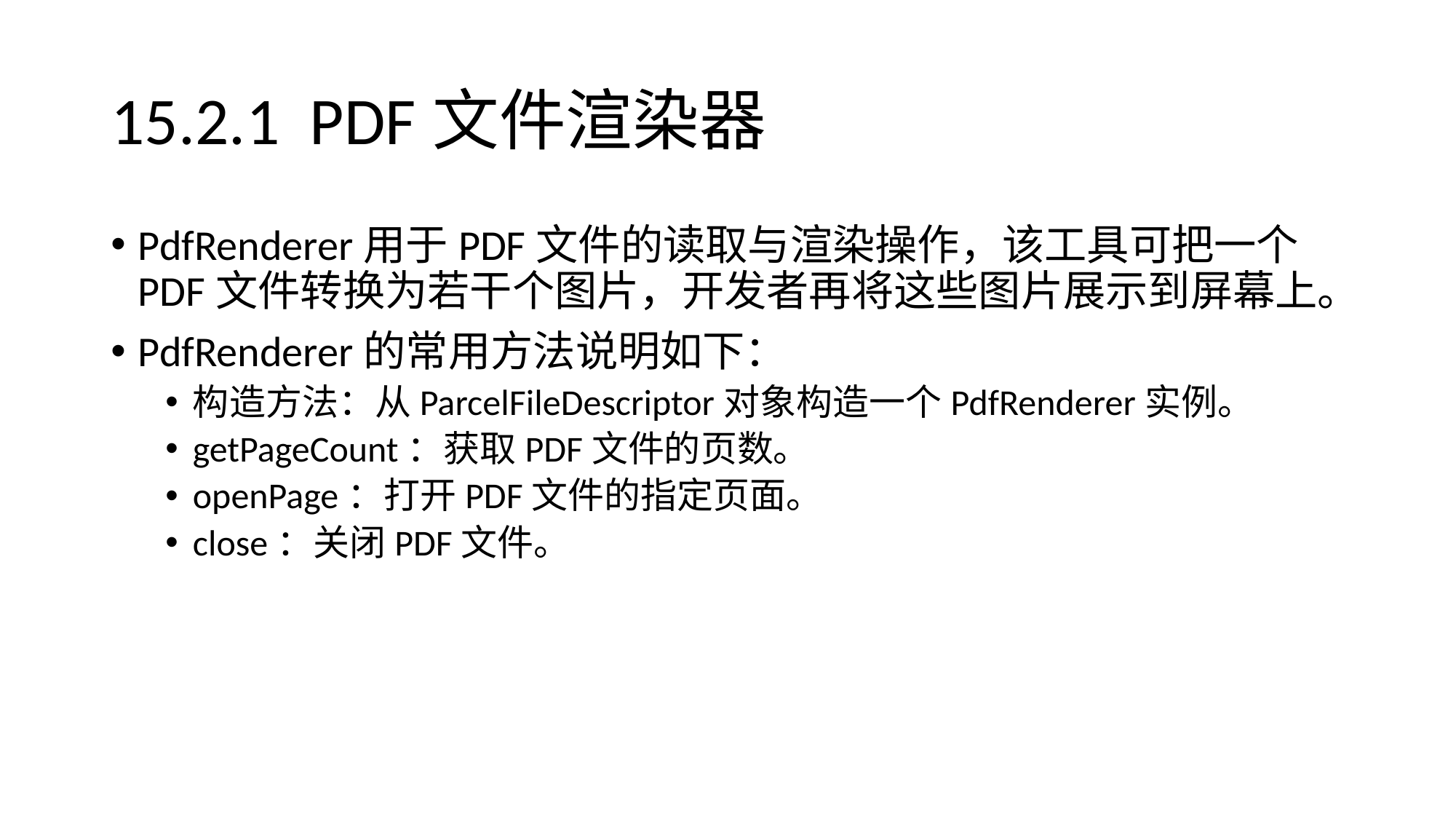

# 15.2.1  PDF文件渲染器
PdfRenderer用于PDF文件的读取与渲染操作，该工具可把一个PDF文件转换为若干个图片，开发者再将这些图片展示到屏幕上。
PdfRenderer的常用方法说明如下：
构造方法：从ParcelFileDescriptor对象构造一个PdfRenderer实例。
getPageCount：获取PDF文件的页数。
openPage：打开PDF文件的指定页面。
close：关闭PDF文件。